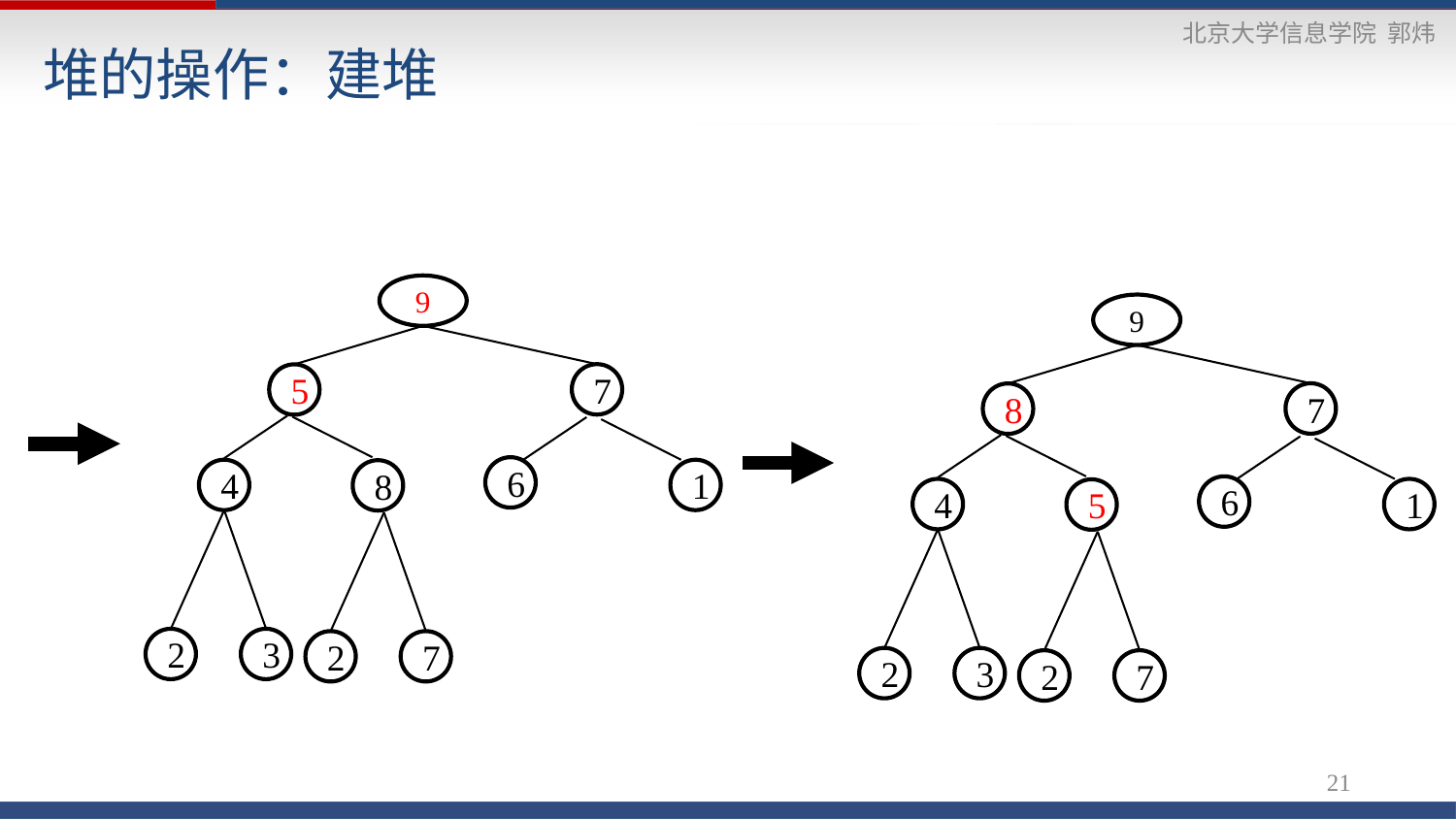

# 堆的操作：建堆
9
9
7
5
7
8
6
4
1
8
6
4
1
5
2
3
2
7
2
3
2
7
21